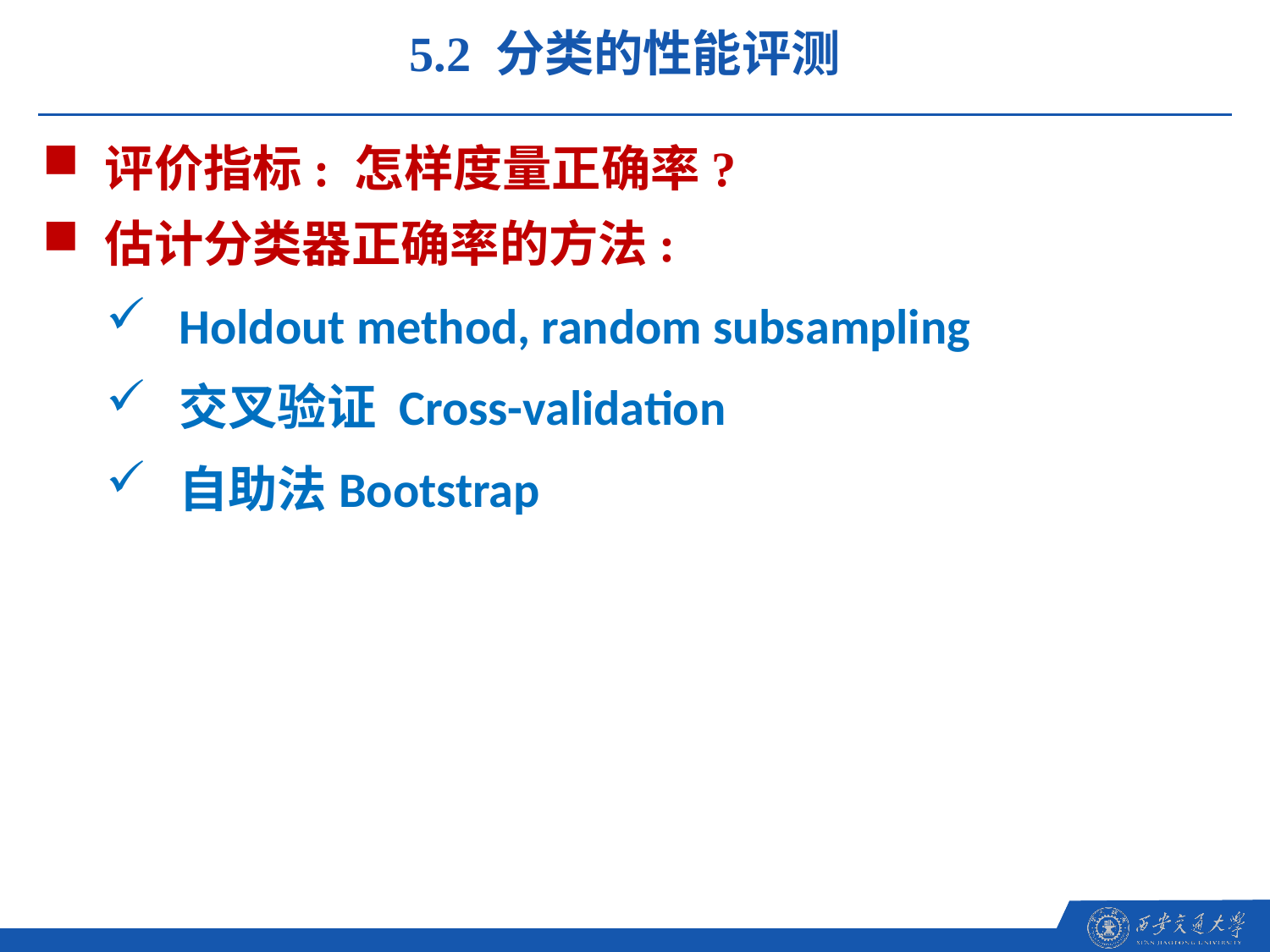

5.2 分类的性能评测
评价指标: 怎样度量正确率?
估计分类器正确率的方法:
Holdout method, random subsampling
交叉验证 Cross-validation
自助法Bootstrap